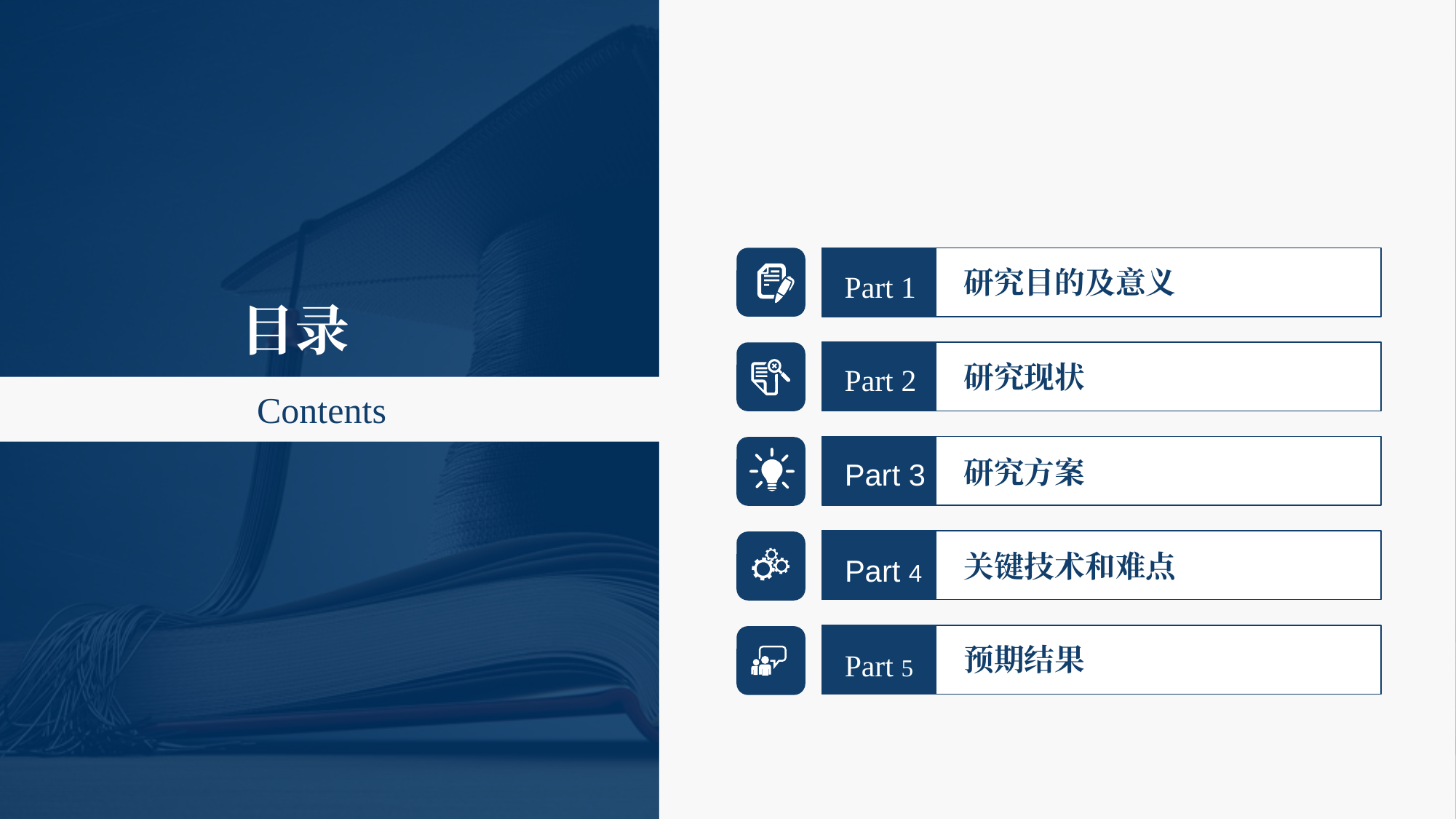

研究目的及意义
Part 1
目录

研究现状
Part 2

Contents

研究方案
Part 3

关键技术和难点
Part 4

预期结果
Part 5